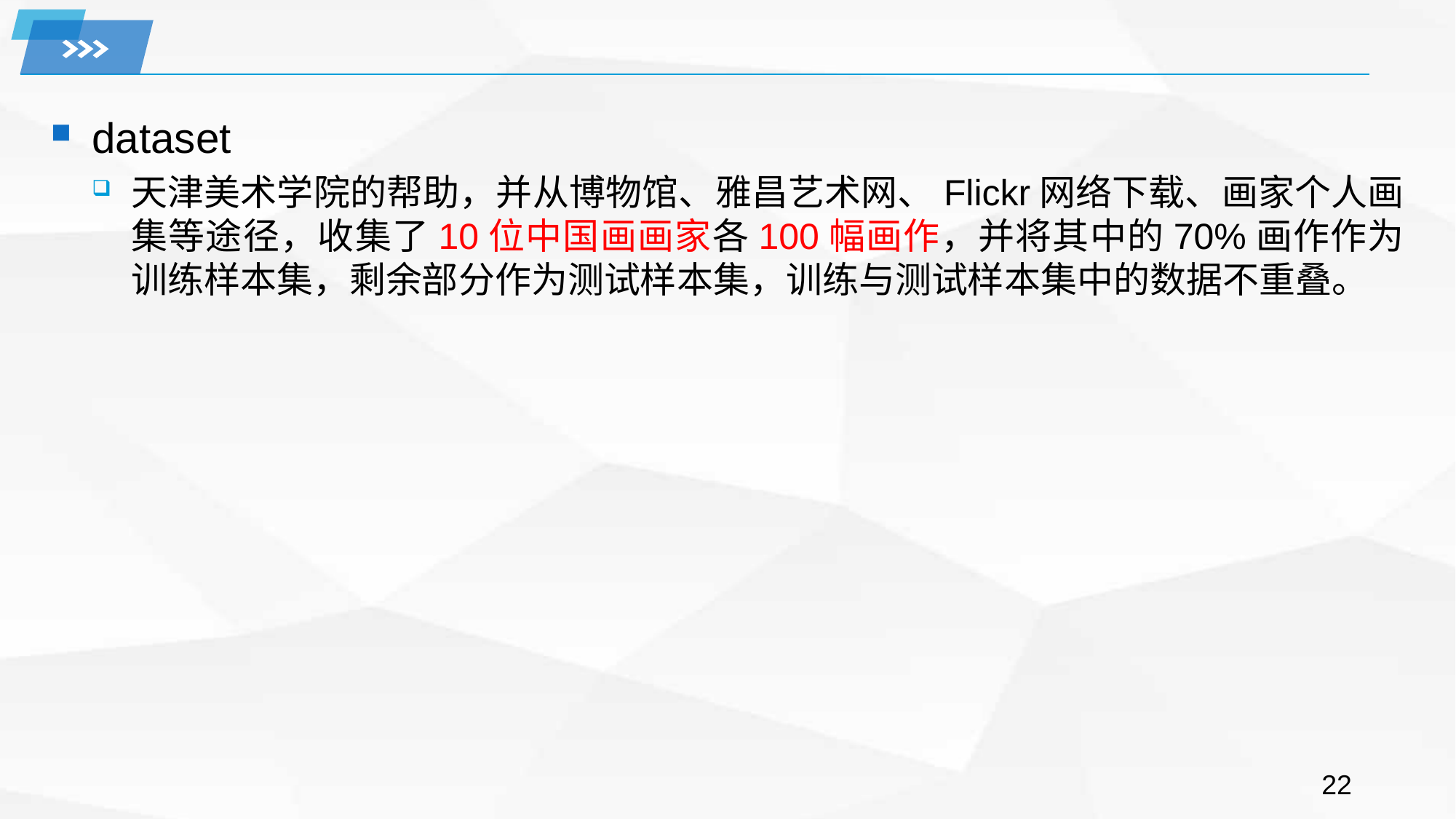

#
dataset
天津美术学院的帮助，并从博物馆、雅昌艺术网、Flickr网络下载、画家个人画集等途径，收集了10位中国画画家各100幅画作，并将其中的70%画作作为训练样本集，剩余部分作为测试样本集，训练与测试样本集中的数据不重叠。